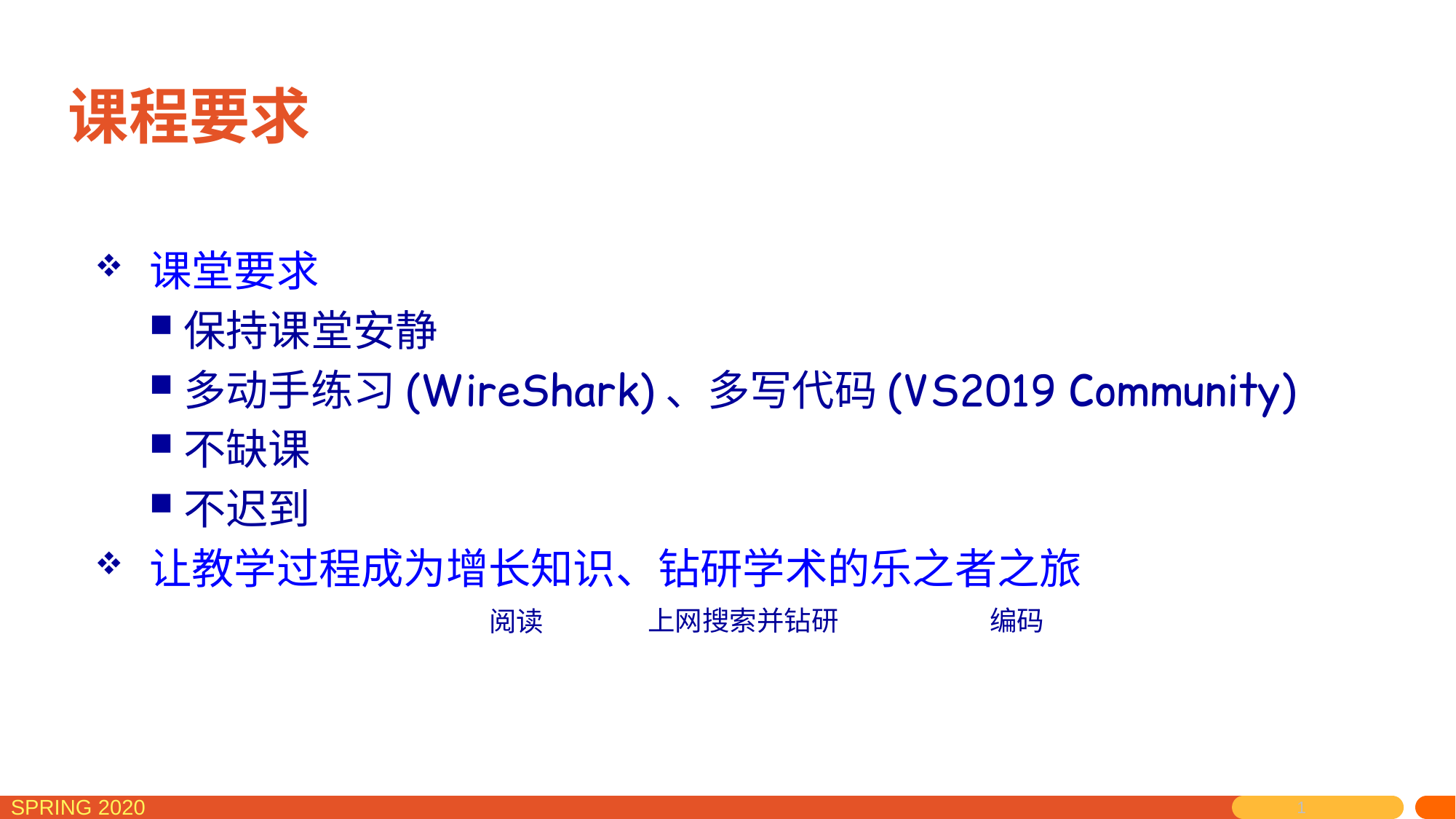

1
# 课程要求
课堂要求
保持课堂安静
多动手练习(WireShark)、多写代码(VS2019 Community)
不缺课
不迟到
让教学过程成为增长知识、钻研学术的乐之者之旅
 上网搜索并钻研
编码
阅读